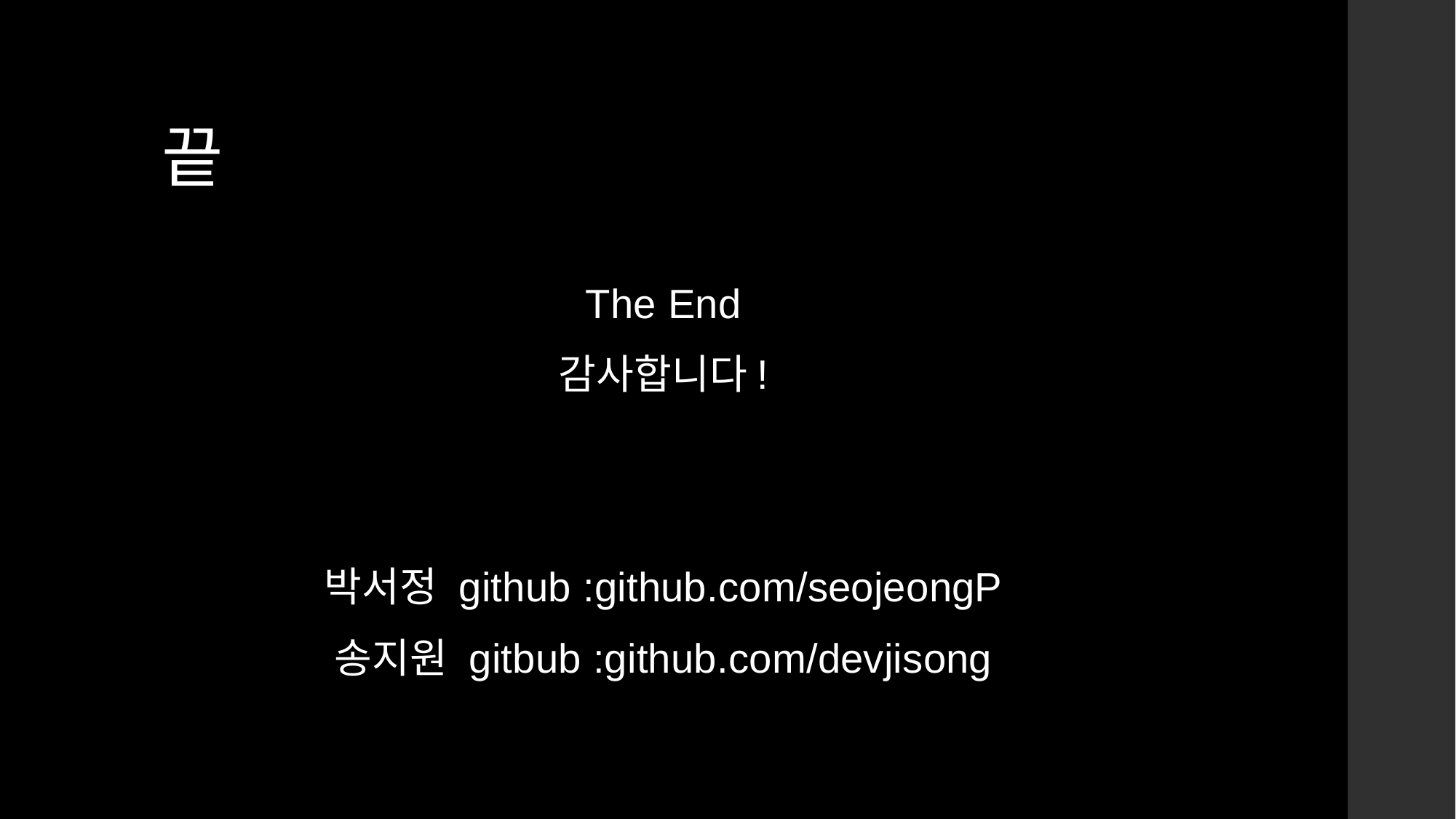

# 끝

The End
감사합니다!

박서정 github :github.com/seojeongP
송지원 gitbub :github.com/devjisong